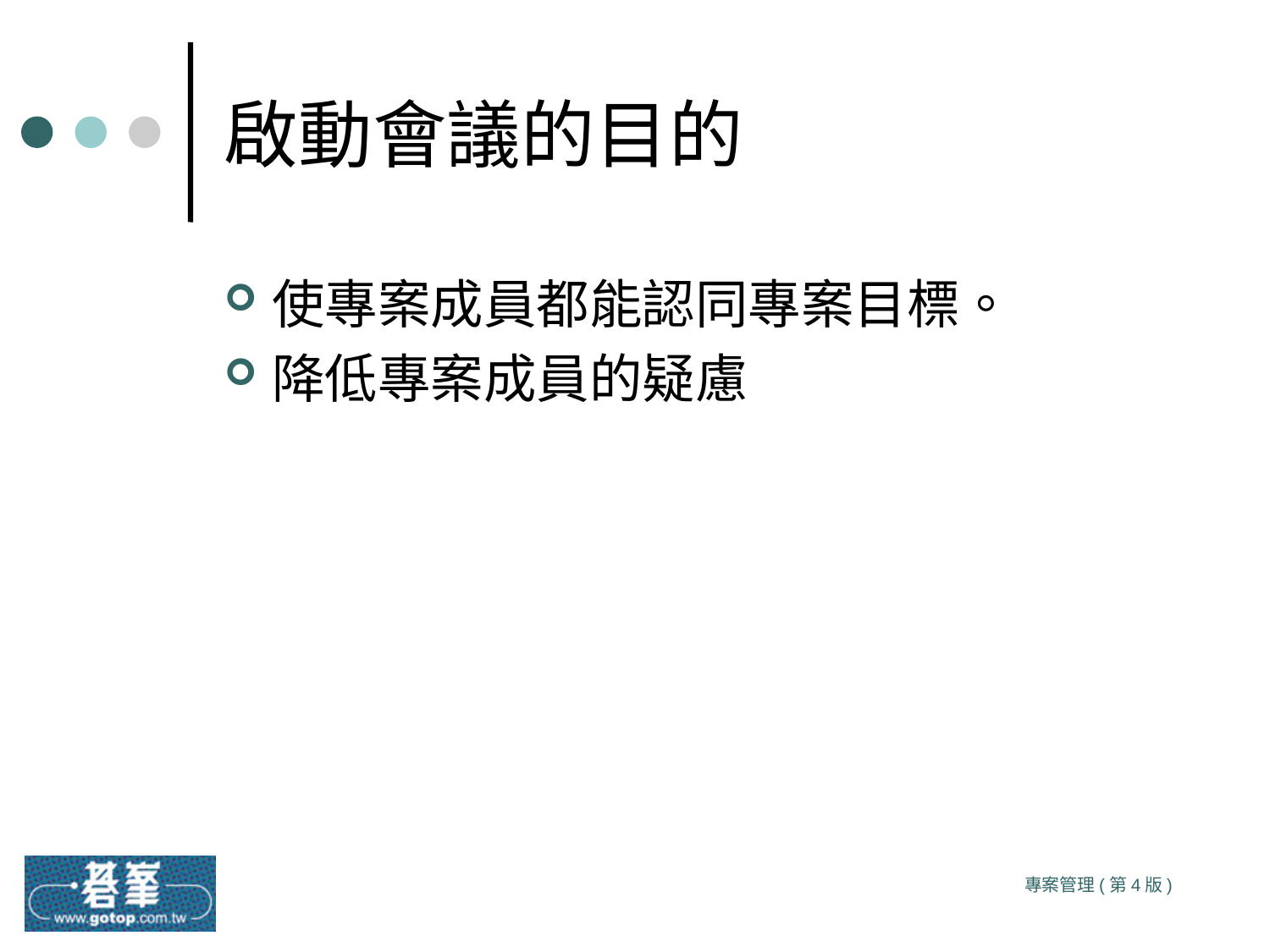

# 啟動會議的目的
使專案成員都能認同專案目標。
降低專案成員的疑慮
專案管理(第4版)